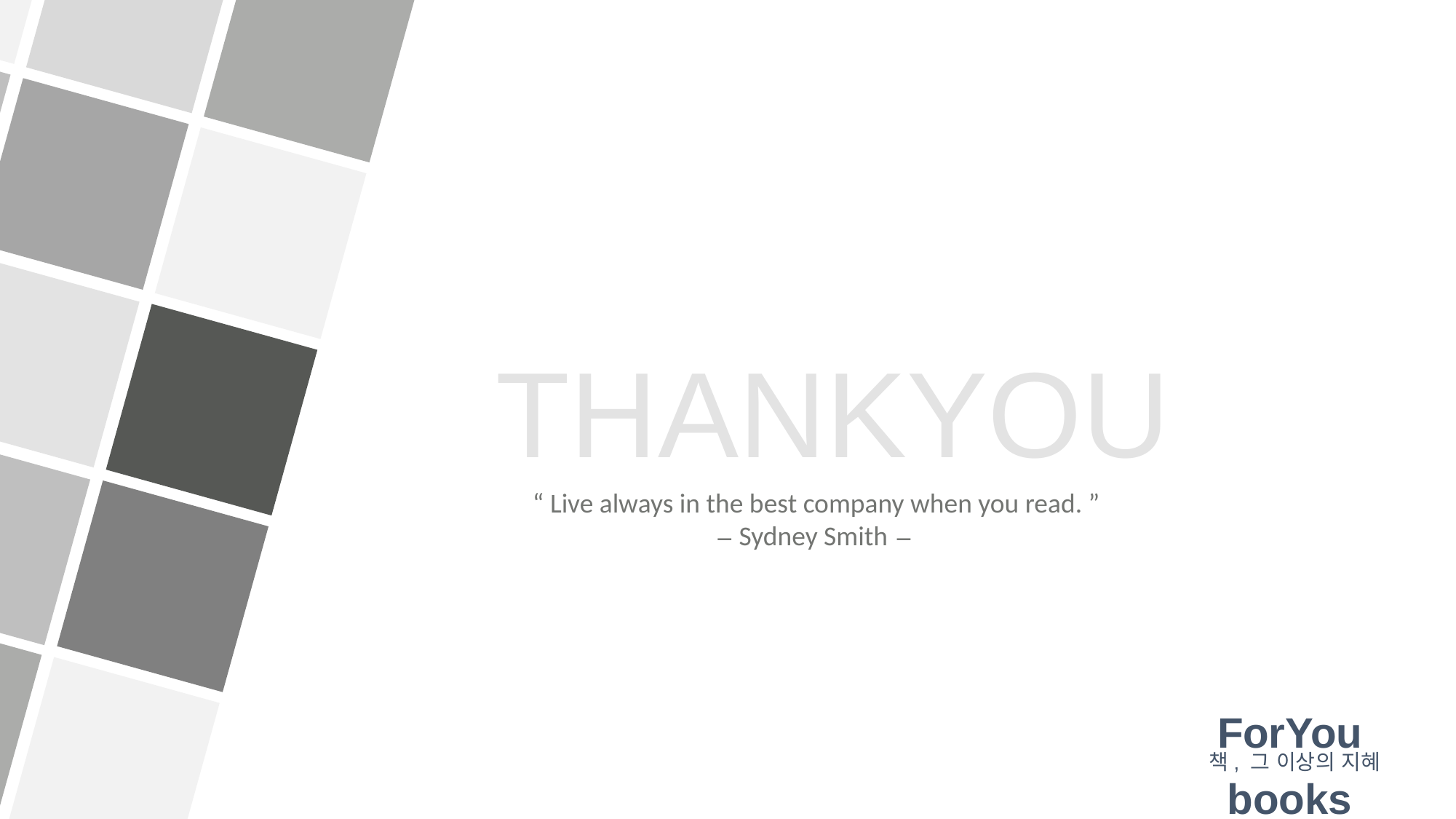

THANKYOU
“ Live always in the best company when you read. ”
― Sydney Smith ―
ForYou books
책, 그 이상의 지혜